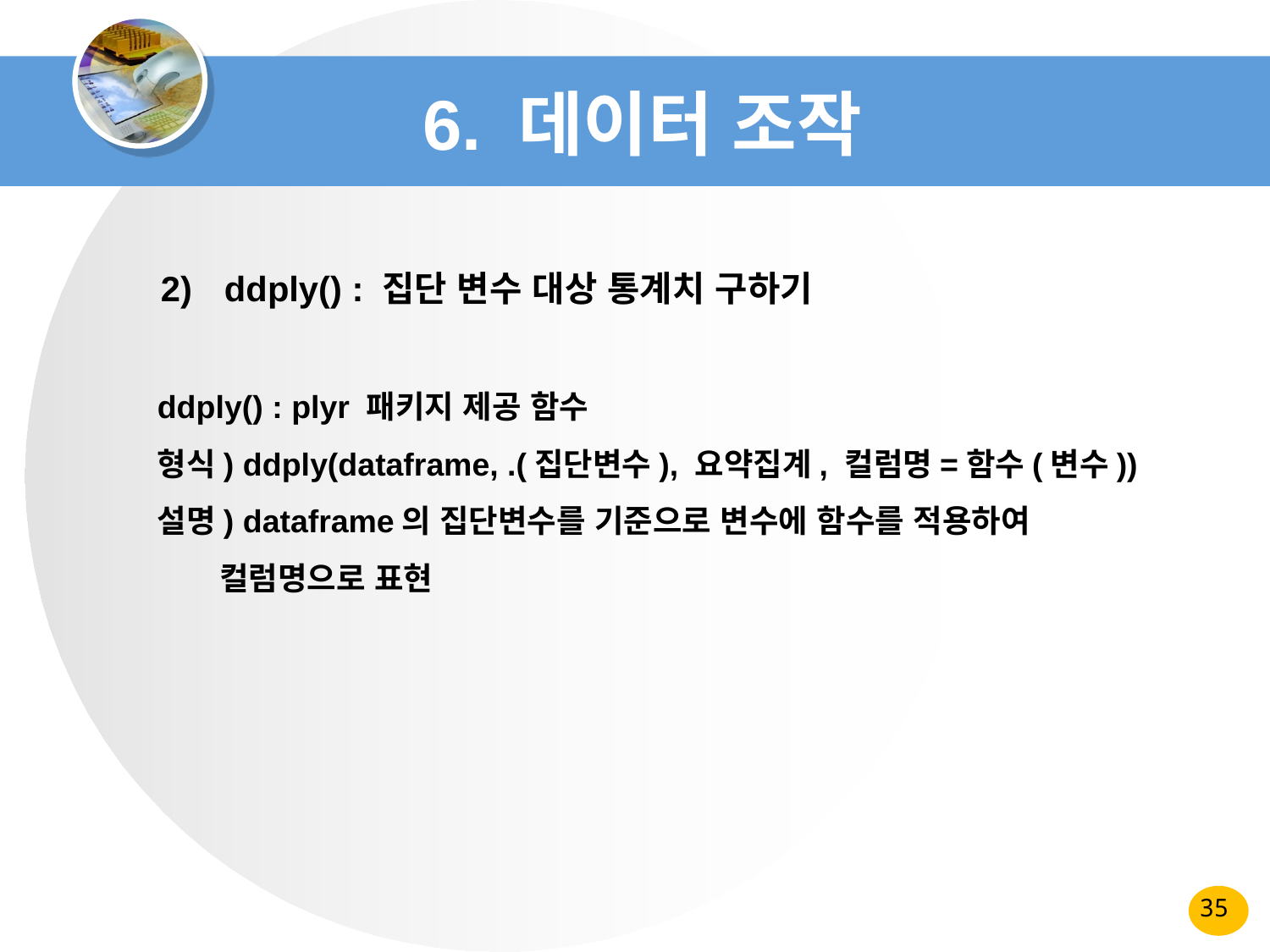

# 6. 데이터 조작
ddply() : 집단 변수 대상 통계치 구하기
ddply() : plyr 패키지 제공 함수
형식) ddply(dataframe, .(집단변수), 요약집계, 컬럼명=함수(변수))
설명) dataframe의 집단변수를 기준으로 변수에 함수를 적용하여
       컬럼명으로 표현
35